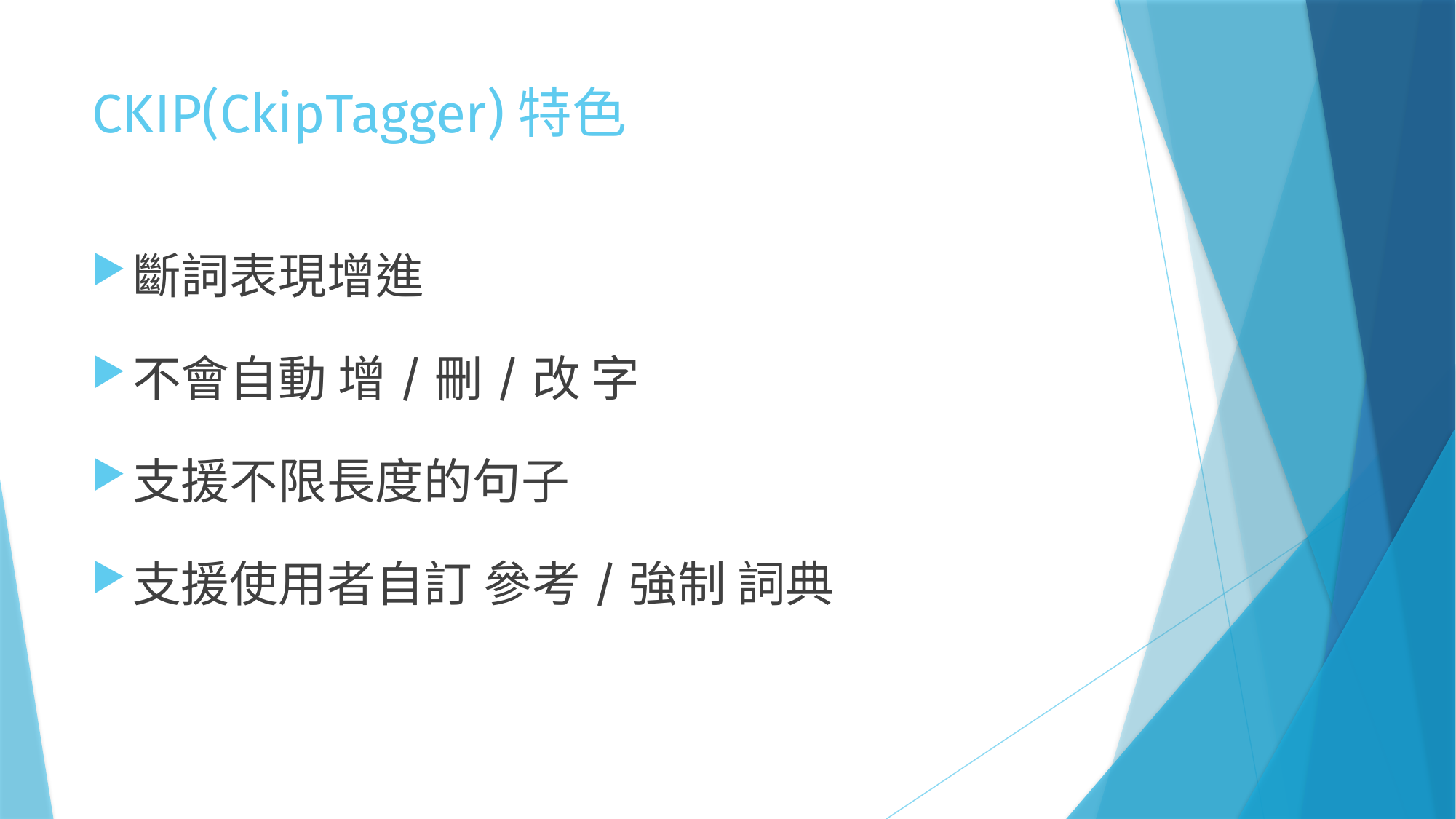

# CKIP(CkipTagger)特色
斷詞表現增進
不會自動 增/刪/改 字
支援不限長度的句子
支援使用者自訂 參考/強制 詞典